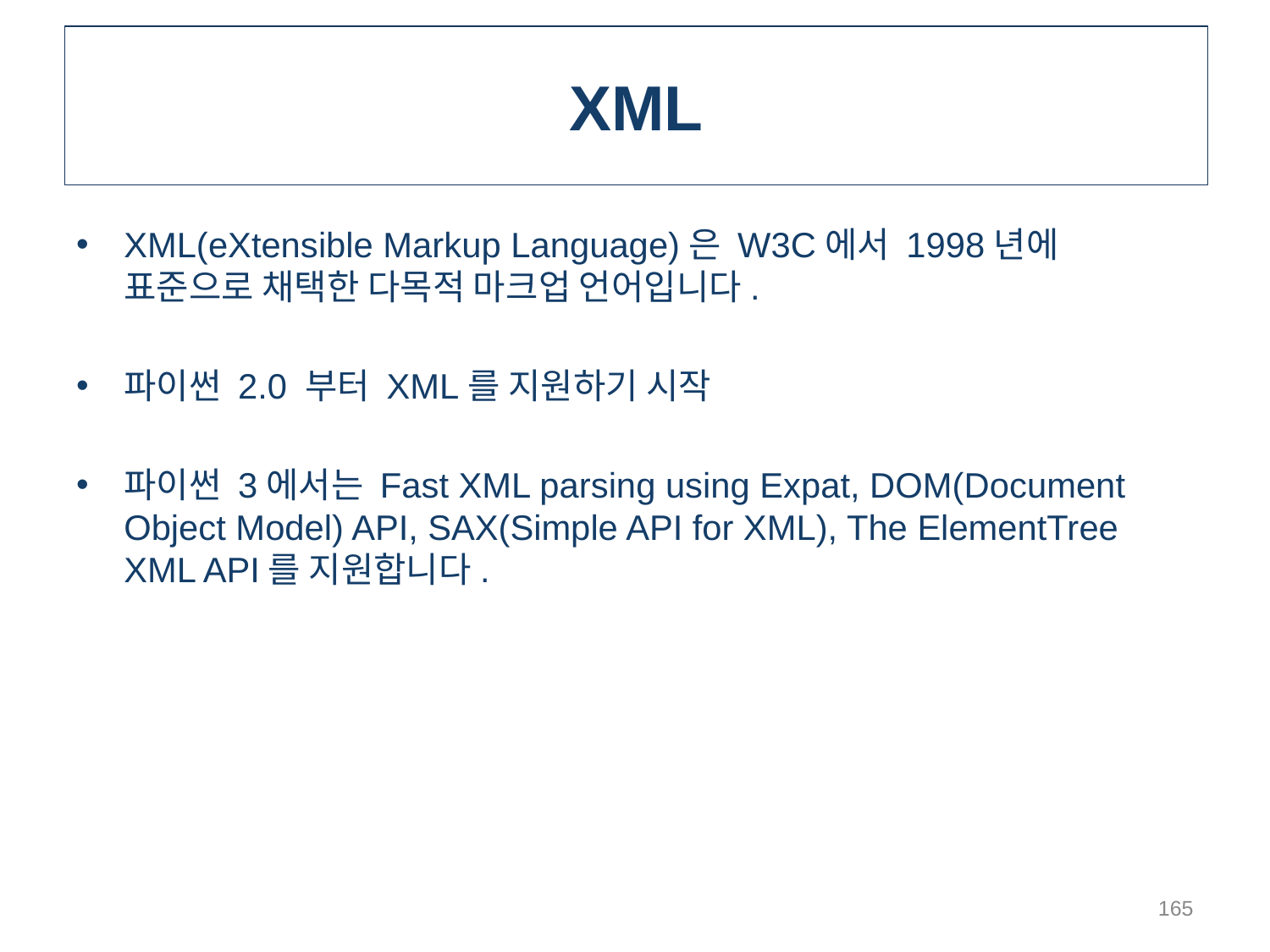

# XML
XML(eXtensible Markup Language)은 W3C에서 1998년에 표준으로 채택한 다목적 마크업 언어입니다.

파이썬 2.0 부터 XML를 지원하기 시작

파이썬 3에서는 Fast XML parsing using Expat, DOM(Document Object Model) API, SAX(Simple API for XML), The ElementTree XML API를 지원합니다.

165